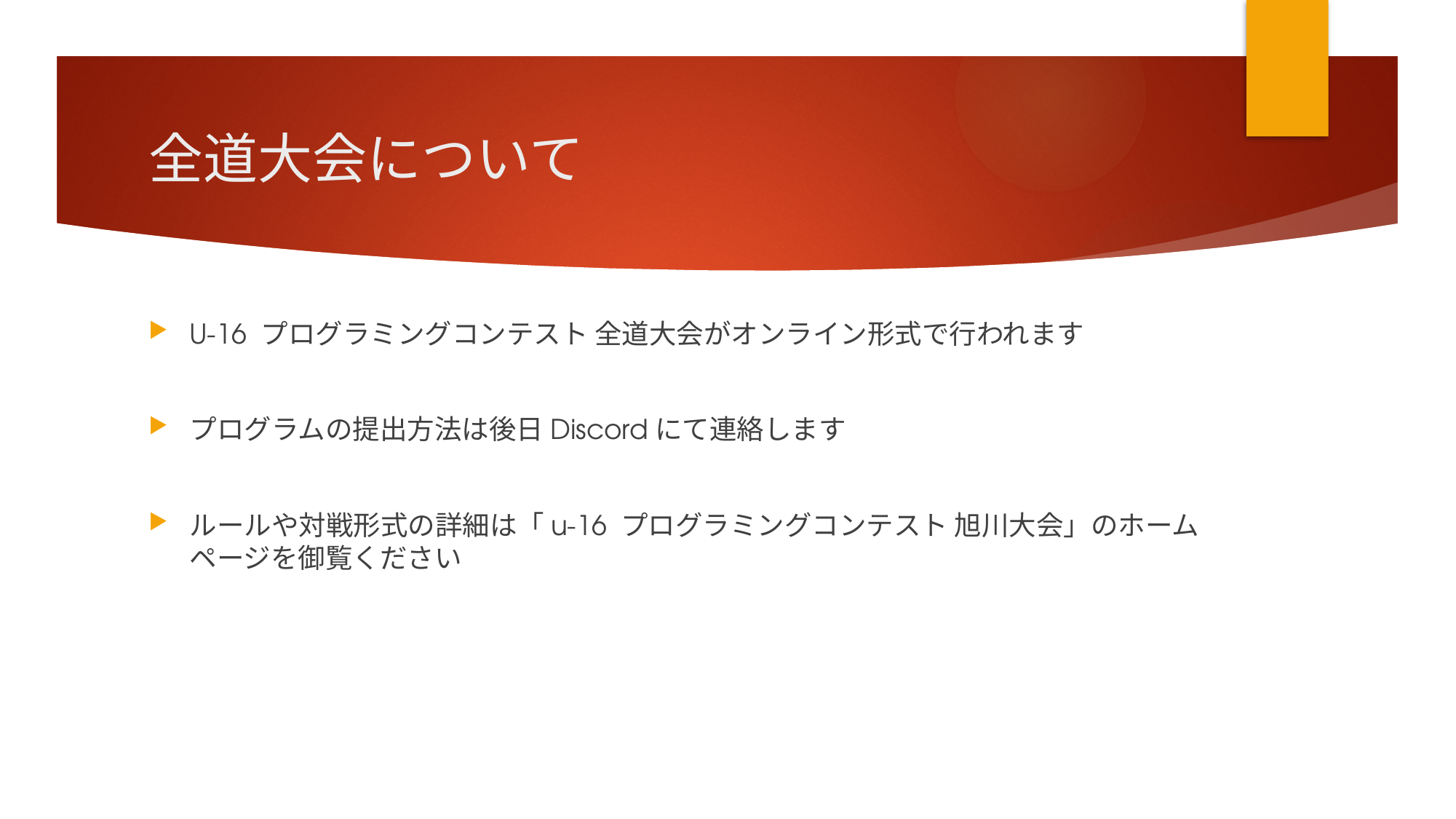

# 全道大会について
U-16 プログラミングコンテスト 全道大会がオンライン形式で行われます

プログラムの提出方法は後日Discordにて連絡します

ルールや対戦形式の詳細は「u-16 プログラミングコンテスト 旭川大会」のホームページを御覧ください